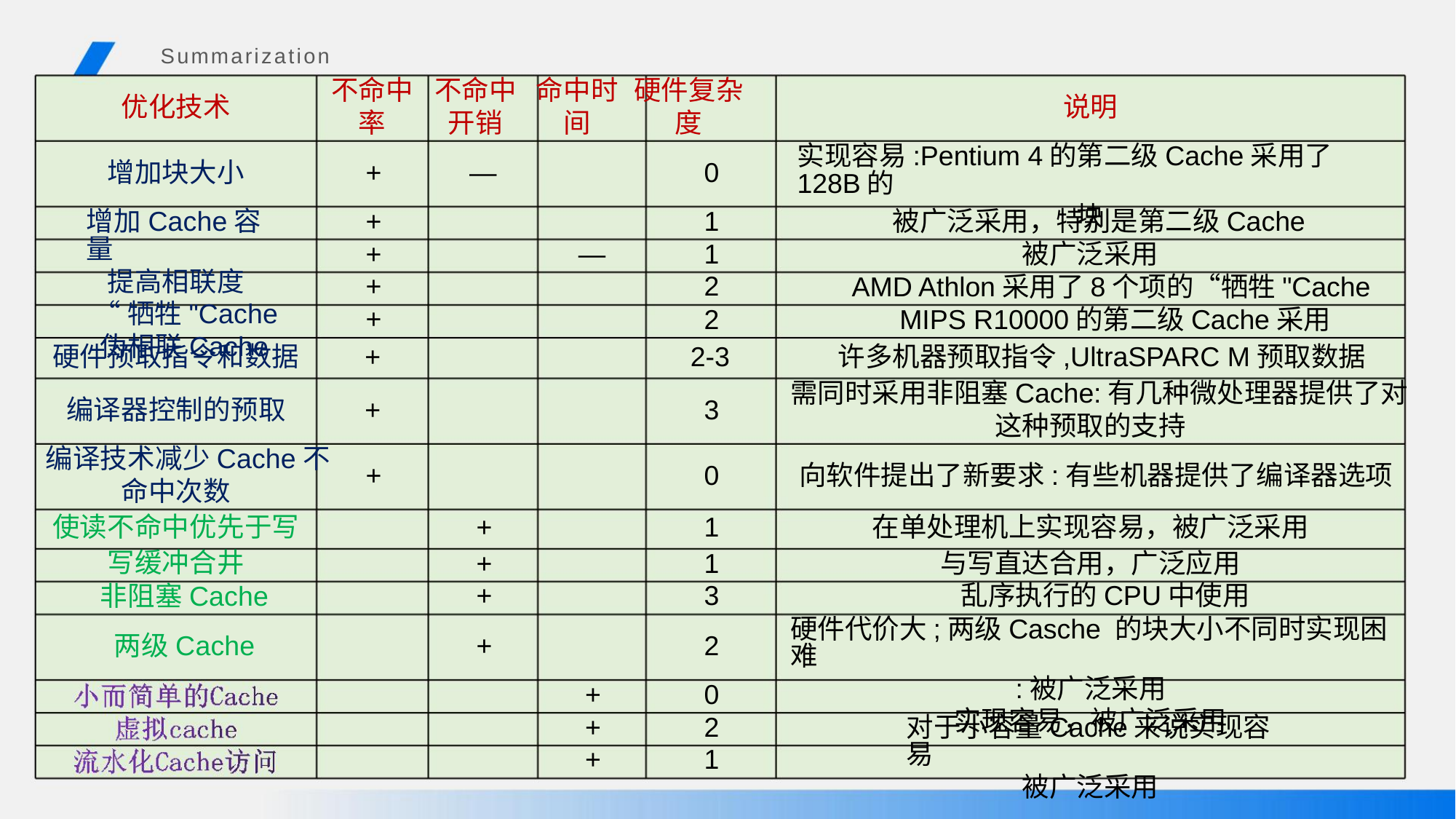

优化技术总结
Summarization
不命中 不命中 命中时 硬件复杂
率 开销 间 度
优化技术
说明
实现容易:Pentium 4的第二级Cache采用了128B的
块
增加块大小
+
—
0
增加Cache容量
提高相联度
“牺牲"Cache
伪相联Cache
+
+
+
+
1
1
2
被广泛采用，特别是第二级Cache
被广泛采用
—
AMD Athlon采用了8个项的“牺牲"Cache
MIPS R10000的第二级Cache采用
许多机器预取指令,UltraSPARC M预取数据
需同时采用非阻塞Cache:有几种微处理器提供了对
这种预取的支持
2
硬件预取指令和数据 +
编译器控制的预取 +
编译技术减少Cache不
命中次数
使读不命中优先于写
写缓冲合井
2-3
3
+
0 向软件提出了新要求:有些机器提供了编译器选项
+
+
+
1
1
3
在单处理机上实现容易，被广泛采用
与写直达合用，广泛应用
乱序执行的CPU中使用
非阻塞Cache
硬件代价大;两级Casche 的块大小不同时实现困难
:被广泛采用
实现容易，被广泛采用
两级Cache
+
2
+
+
+
0
2
1
对于小容量Cache来说实现容易
被广泛采用